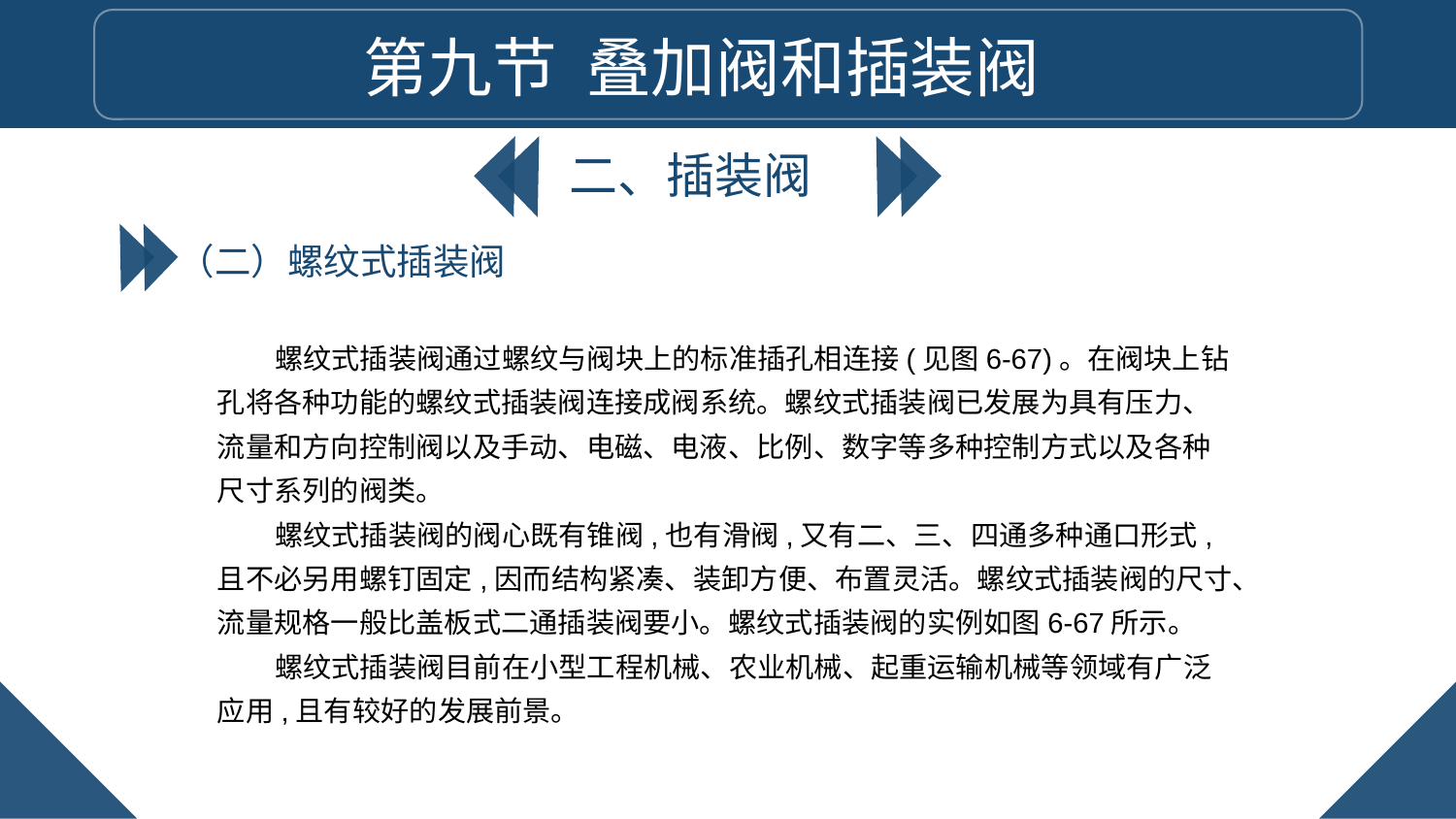

第九节  叠加阀和插装阀
二、插装阀

（二）螺纹式插装阀

螺纹式插装阀通过螺纹与阀块上的标准插孔相连接(见图6-67)。在阀块上钻孔将各种功能的螺纹式插装阀连接成阀系统。螺纹式插装阀已发展为具有压力、流量和方向控制阀以及手动、电磁、电液、比例、数字等多种控制方式以及各种尺寸系列的阀类。
螺纹式插装阀的阀心既有锥阀,也有滑阀,又有二、三、四通多种通口形式,且不必另用螺钉固定,因而结构紧凑、装卸方便、布置灵活。螺纹式插装阀的尺寸、流量规格一般比盖板式二通插装阀要小。螺纹式插装阀的实例如图6-67所示。
螺纹式插装阀目前在小型工程机械、农业机械、起重运输机械等领域有广泛应用,且有较好的发展前景。